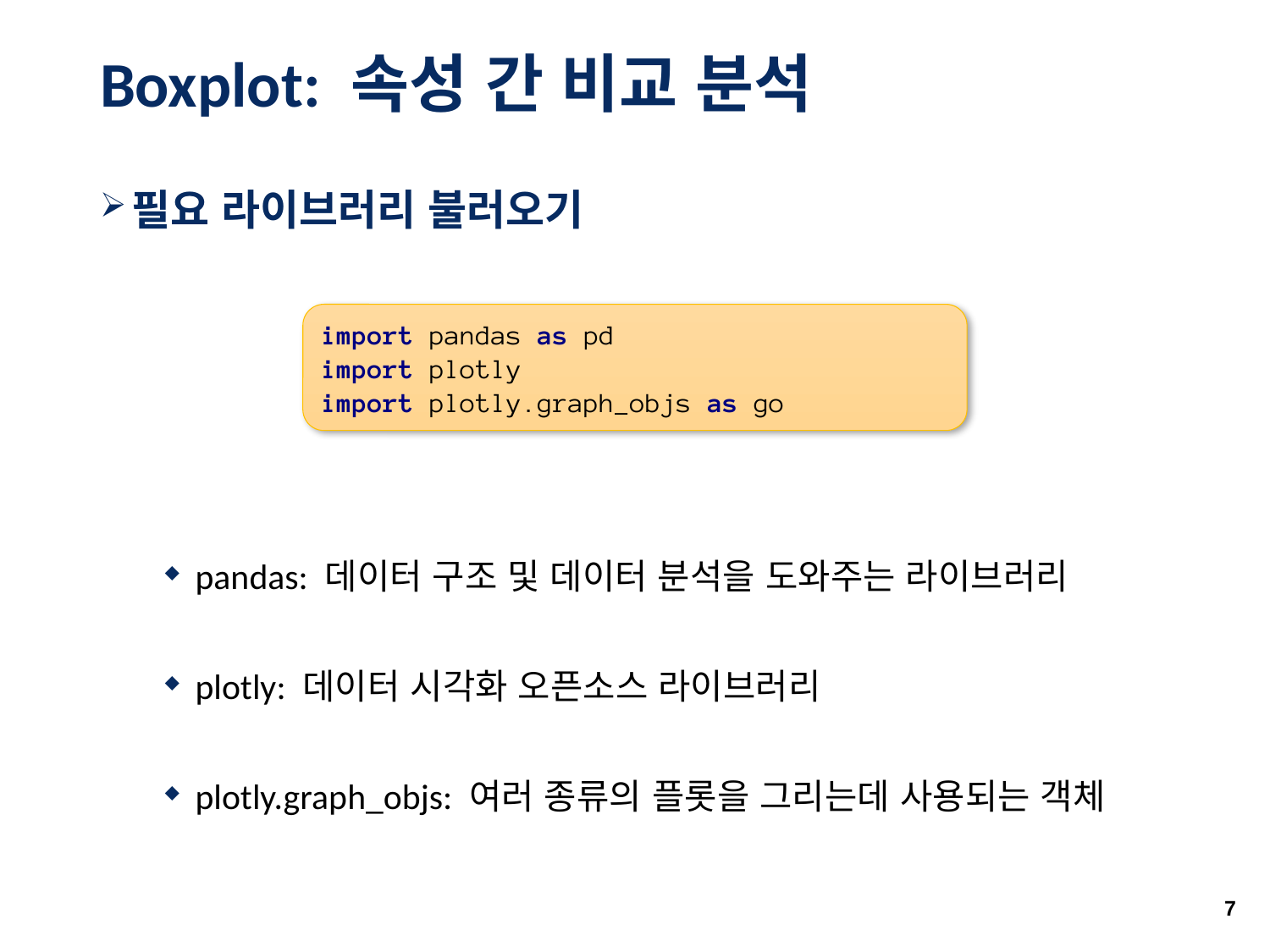

# Boxplot: 속성 간 비교 분석
필요 라이브러리 불러오기

pandas: 데이터 구조 및 데이터 분석을 도와주는 라이브러리

plotly: 데이터 시각화 오픈소스 라이브러리

plotly.graph_objs: 여러 종류의 플롯을 그리는데 사용되는 객체

import pandas as pd
import plotly
import plotly.graph_objs as go
7